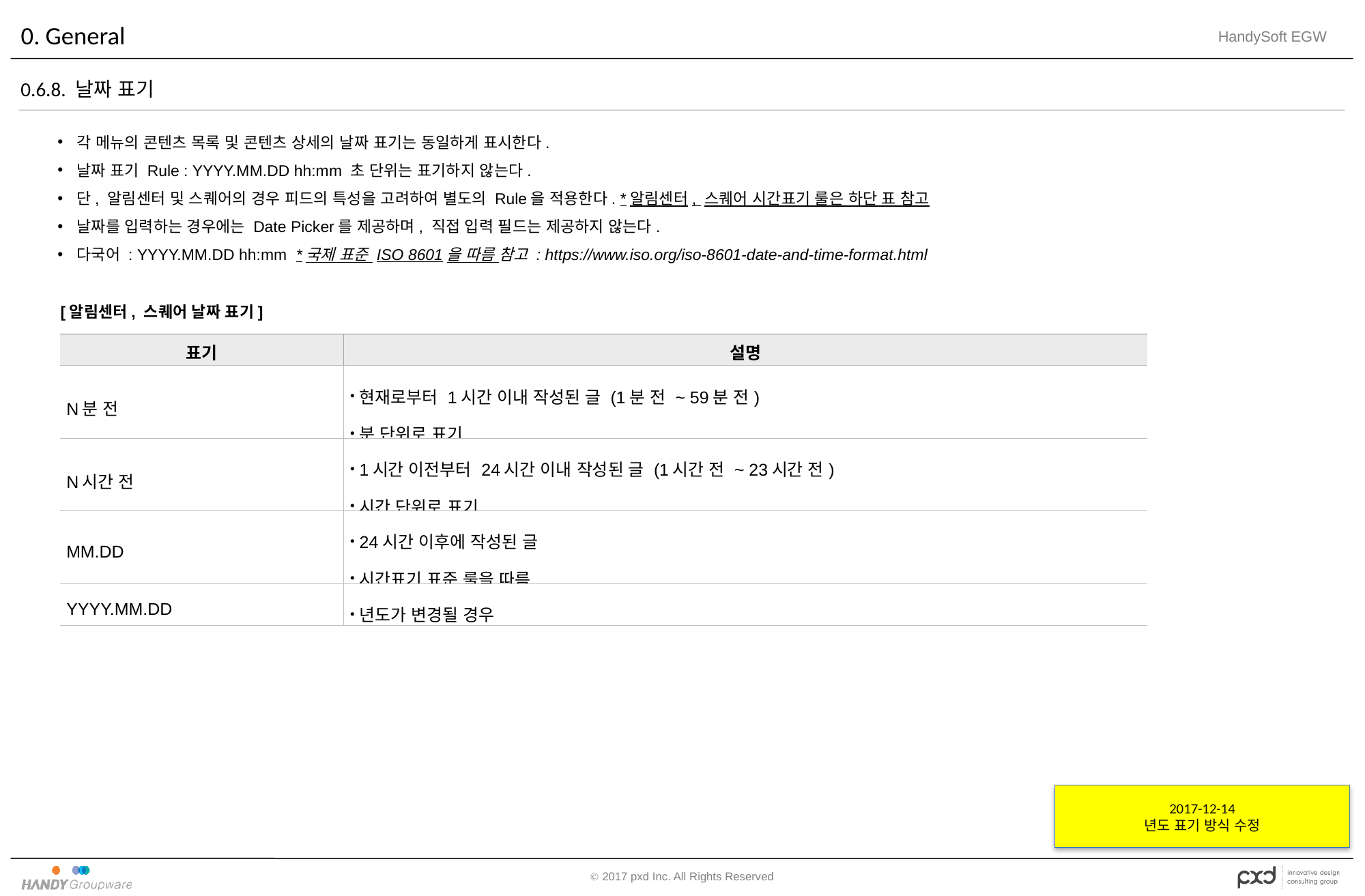

# 0. General
0.6.8. 날짜 표기
각 메뉴의 콘텐츠 목록 및 콘텐츠 상세의 날짜 표기는 동일하게 표시한다.
날짜 표기 Rule : YYYY.MM.DD hh:mm 초 단위는 표기하지 않는다.
단, 알림센터 및 스퀘어의 경우 피드의 특성을 고려하여 별도의 Rule을 적용한다. *알림센터, 스퀘어 시간표기 룰은 하단 표 참고
날짜를 입력하는 경우에는 Date Picker를 제공하며, 직접 입력 필드는 제공하지 않는다.
다국어 : YYYY.MM.DD hh:mm  *국제 표준 ISO 8601을 따름 참고 : https://www.iso.org/iso-8601-date-and-time-format.html
[알림센터, 스퀘어 날짜 표기]
| 표기 | 설명 |
| --- | --- |
| N분 전 | 현재로부터 1시간 이내 작성된 글 (1분 전 ~ 59분 전) 분 단위로 표기 |
| N시간 전 | 1시간 이전부터 24시간 이내 작성된 글 (1시간 전 ~ 23시간 전) 시간 단위로 표기 |
| MM.DD | 24시간 이후에 작성된 글 시간표기 표준 룰을 따름 |
| YYYY.MM.DD | 년도가 변경될 경우 |
2017-12-14
년도 표기 방식 수정